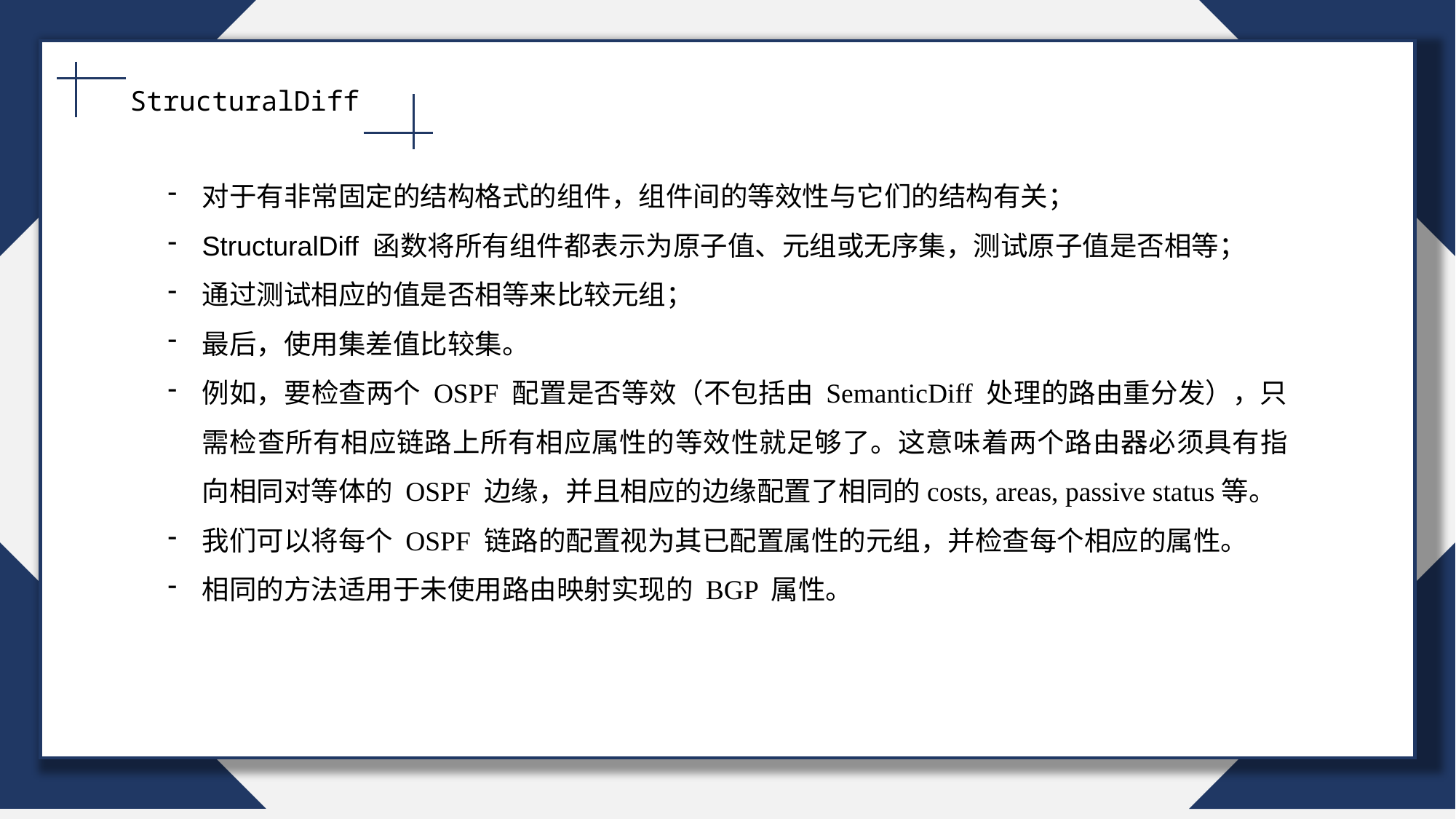

StructuralDiff

对于有非常固定的结构格式的组件，组件间的等效性与它们的结构有关；
StructuralDiff 函数将所有组件都表示为原子值、元组或无序集，测试原子值是否相等；
通过测试相应的值是否相等来比较元组；
最后，使用集差值比较集。
例如，要检查两个 OSPF 配置是否等效（不包括由 SemanticDiff 处理的路由重分发），只需检查所有相应链路上所有相应属性的等效性就足够了。这意味着两个路由器必须具有指向相同对等体的 OSPF 边缘，并且相应的边缘配置了相同的costs, areas, passive status等。
我们可以将每个 OSPF 链路的配置视为其已配置属性的元组，并检查每个相应的属性。
相同的方法适用于未使用路由映射实现的 BGP 属性。